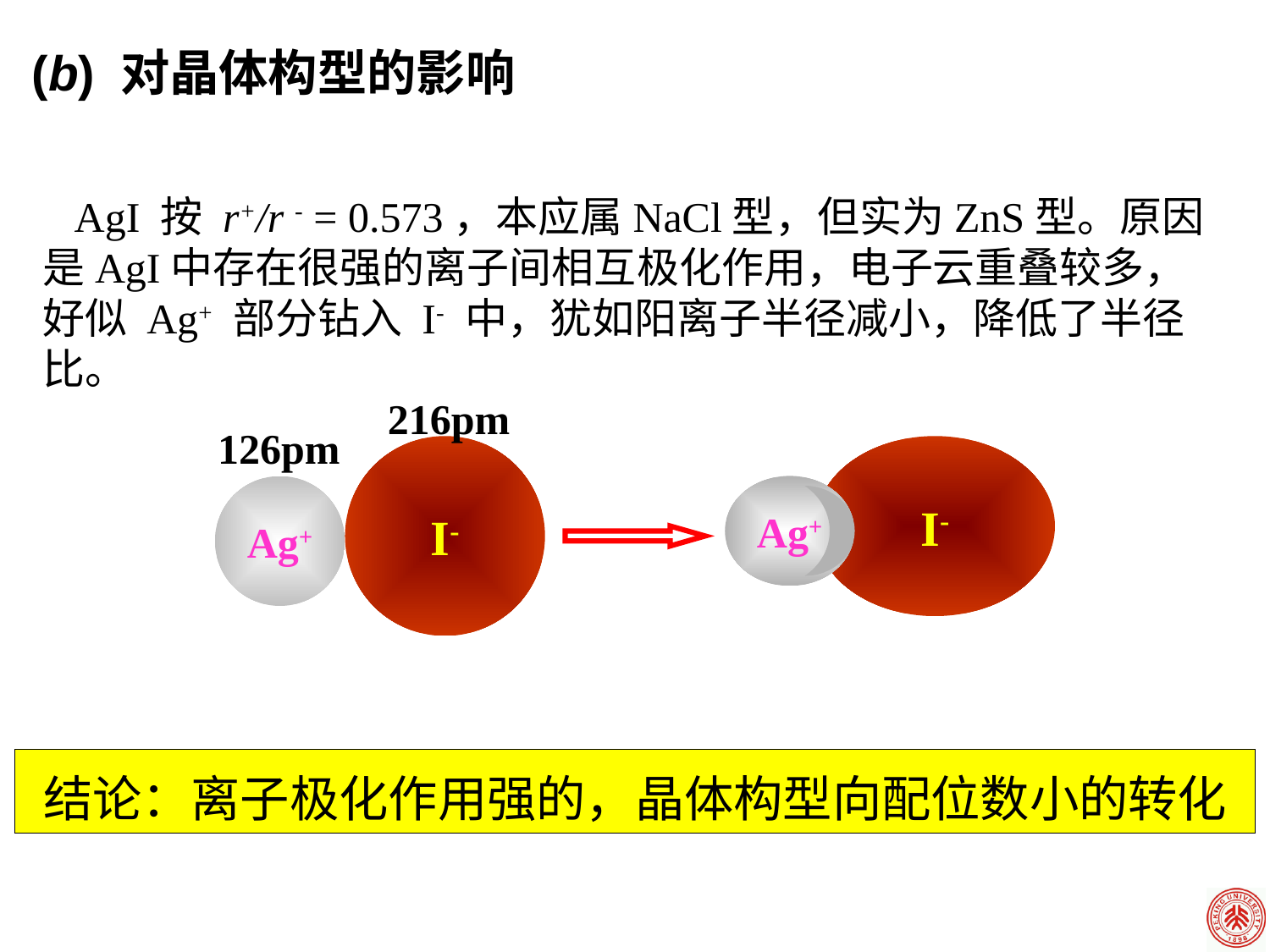

# (b) 对晶体构型的影响
   AgI 按 r+/r - = 0.573，本应属NaCl型，但实为ZnS型。原因是AgI中存在很强的离子间相互极化作用，电子云重叠较多，好似 Ag+ 部分钻入 I- 中，犹如阳离子半径减小，降低了半径比。

216pm
126pm
I-
Ag+
I-
Ag+

结论：离子极化作用强的，晶体构型向配位数小的转化